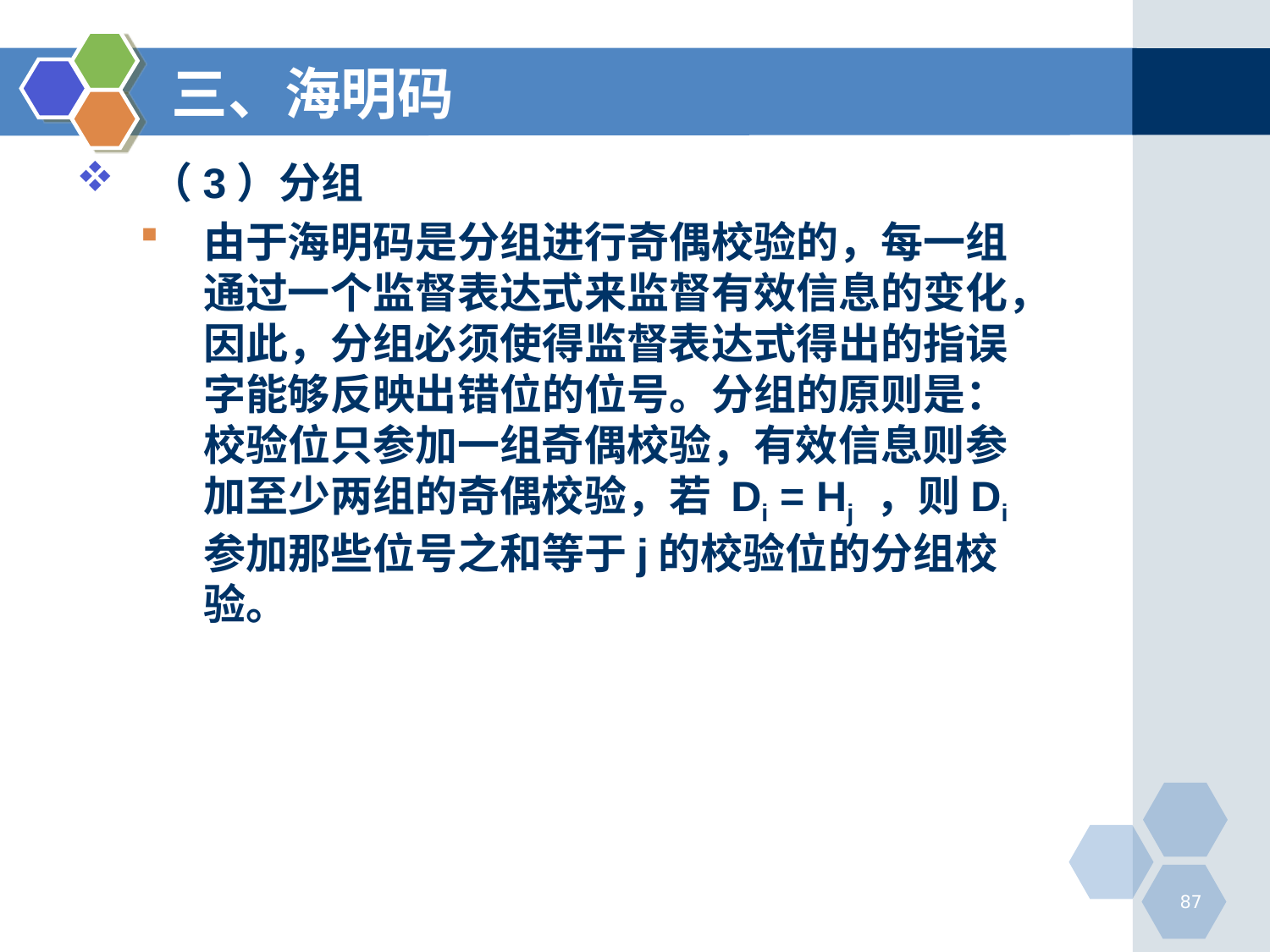

# 三、海明码
（3）分组
由于海明码是分组进行奇偶校验的，每一组通过一个监督表达式来监督有效信息的变化，因此，分组必须使得监督表达式得出的指误字能够反映出错位的位号。分组的原则是：校验位只参加一组奇偶校验，有效信息则参加至少两组的奇偶校验，若 Di = Hj ，则Di参加那些位号之和等于j的校验位的分组校验。
87